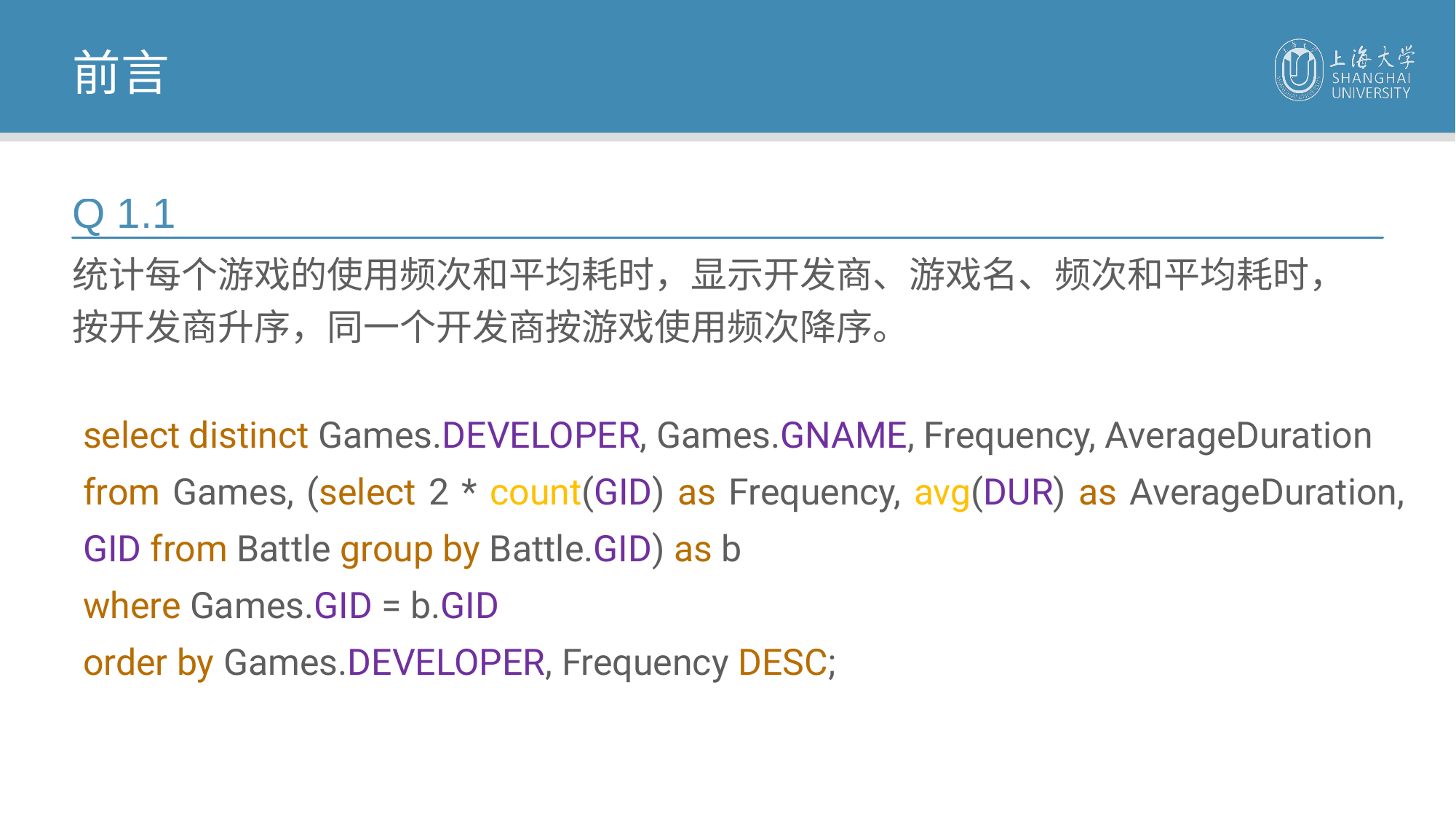

前言
Q 1.1
统计每个游戏的使用频次和平均耗时，显示开发商、游戏名、频次和平均耗时，按开发商升序，同一个开发商按游戏使用频次降序。
select distinct Games.DEVELOPER, Games.GNAME, Frequency, AverageDuration
from Games, (select 2 * count(GID) as Frequency, avg(DUR) as AverageDuration, GID from Battle group by Battle.GID) as b
where Games.GID = b.GID
order by Games.DEVELOPER, Frequency DESC;